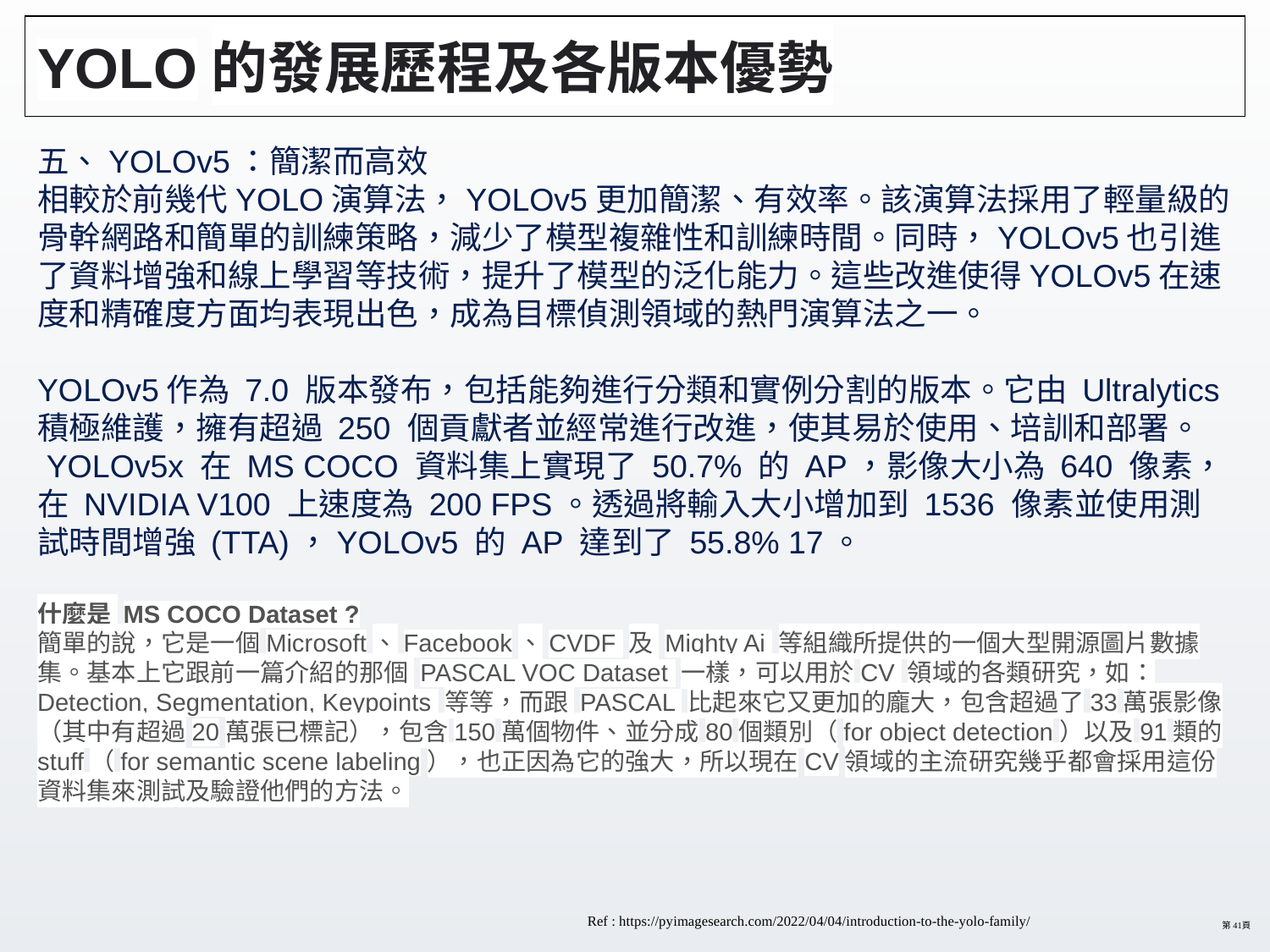

# YOLO的發展歷程及各版本優勢
五、YOLOv5：簡潔而高效
相較於前幾代YOLO演算法，YOLOv5更加簡潔、有效率。該演算法採用了輕量級的骨幹網路和簡單的訓練策略，減少了模型複雜性和訓練時間。同時，YOLOv5也引進了資料增強和線上學習等技術，提升了模型的泛化能力。這些改進使得YOLOv5在速度和精確度方面均表現出色，成為目標偵測領域的熱門演算法之一。

YOLOv5作為 7.0 版本發布，包括能夠進行分類和實例分割的版本。它由 Ultralytics 積極維護，擁有超過 250 個貢獻者並經常進行改進，使其易於使用、培訓和部署。
 YOLOv5x 在 MS COCO 資料集上實現了 50.7% 的 AP，影像大小為 640 像素，在 NVIDIA V100 上速度為 200 FPS。透過將輸入大小增加到 1536 像素並使用測試時間增強 (TTA)，YOLOv5 的 AP 達到了 55.8% 17。

什麼是 MS COCO Dataset ?
簡單的說，它是一個Microsoft、Facebook、CVDF 及 Mighty Ai 等組織所提供的一個大型開源圖片數據集。基本上它跟前一篇介紹的那個 PASCAL VOC Dataset 一樣，可以用於CV 領域的各類研究，如：Detection, Segmentation, Keypoints 等等，而跟 PASCAL 比起來它又更加的龐大，包含超過了33萬張影像（其中有超過20萬張已標記），包含150萬個物件、並分成80個類別（for object detection）以及91類的stuff（for semantic scene labeling），也正因為它的強大，所以現在CV領域的主流研究幾乎都會採用這份資料集來測試及驗證他們的方法。
Ref : https://pyimagesearch.com/2022/04/04/introduction-to-the-yolo-family/